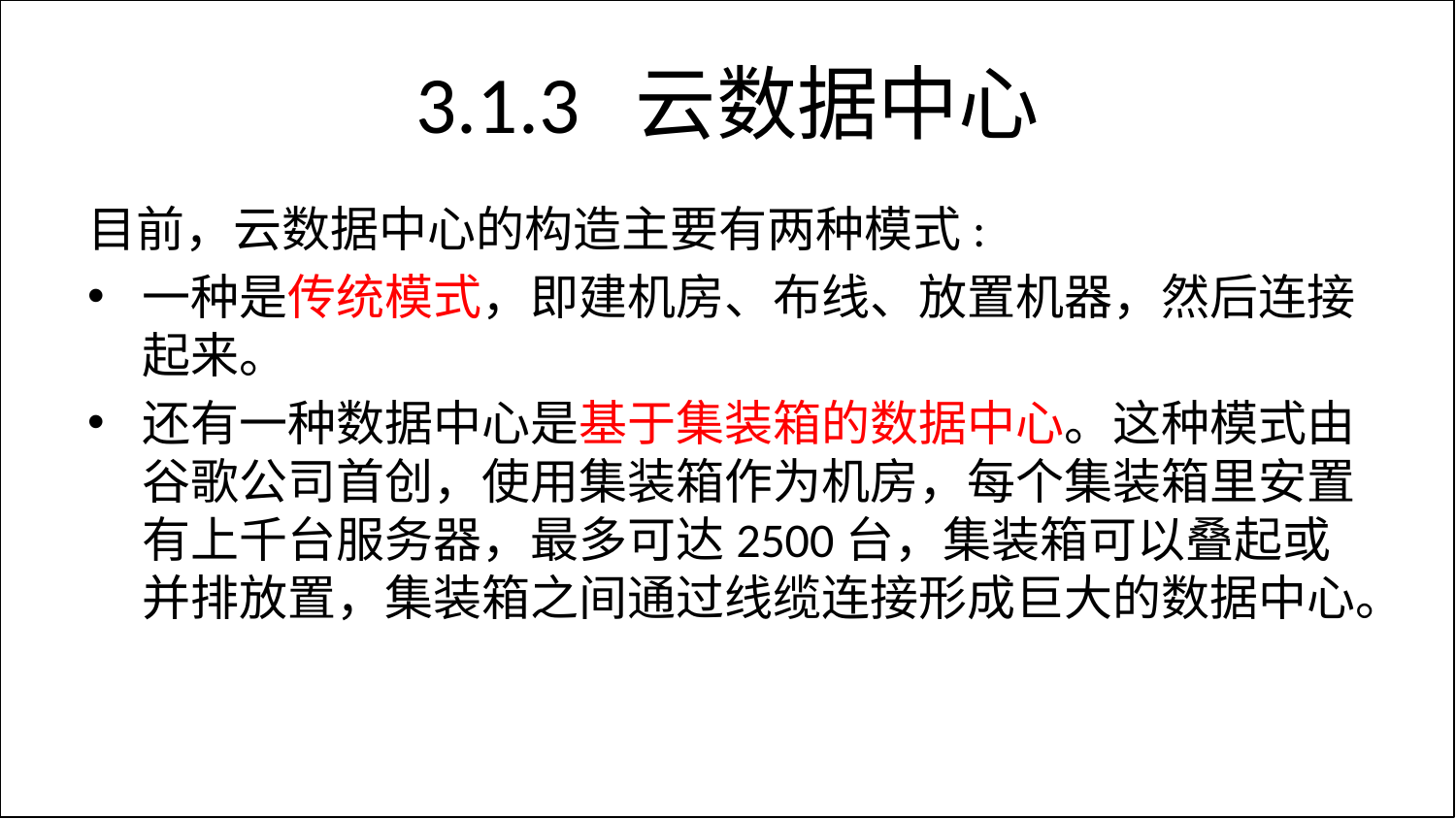

# 3.1.3  云数据中心
目前，云数据中心的构造主要有两种模式:
一种是传统模式，即建机房、布线、放置机器，然后连接起来。
还有一种数据中心是基于集装箱的数据中心。这种模式由谷歌公司首创，使用集装箱作为机房，每个集装箱里安置有上千台服务器，最多可达2500台，集装箱可以叠起或并排放置，集装箱之间通过线缆连接形成巨大的数据中心。